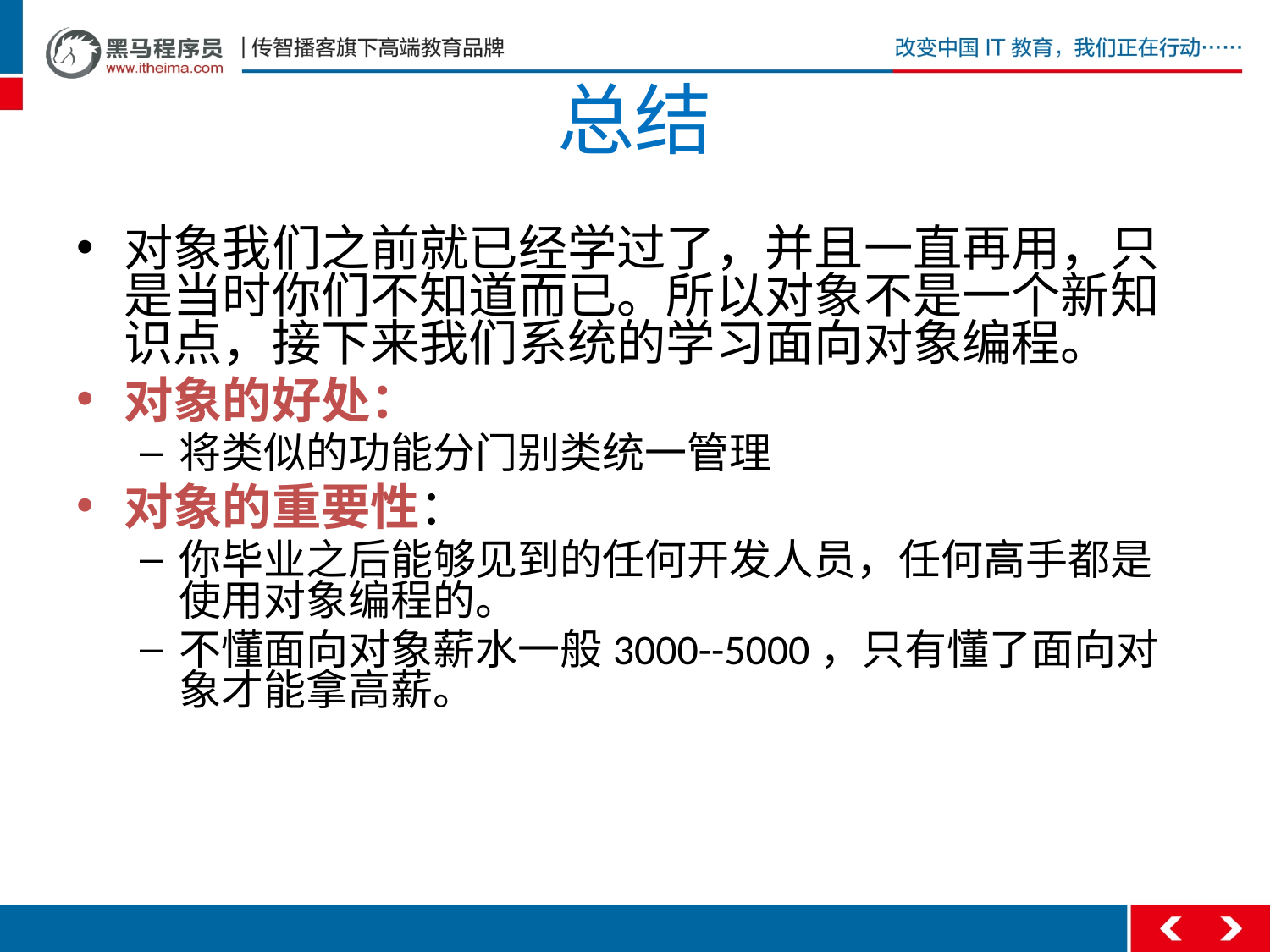

# 总结
对象我们之前就已经学过了，并且一直再用，只是当时你们不知道而已。所以对象不是一个新知识点，接下来我们系统的学习面向对象编程。
对象的好处：
将类似的功能分门别类统一管理
对象的重要性：
你毕业之后能够见到的任何开发人员，任何高手都是使用对象编程的。
不懂面向对象薪水一般3000--5000，只有懂了面向对象才能拿高薪。